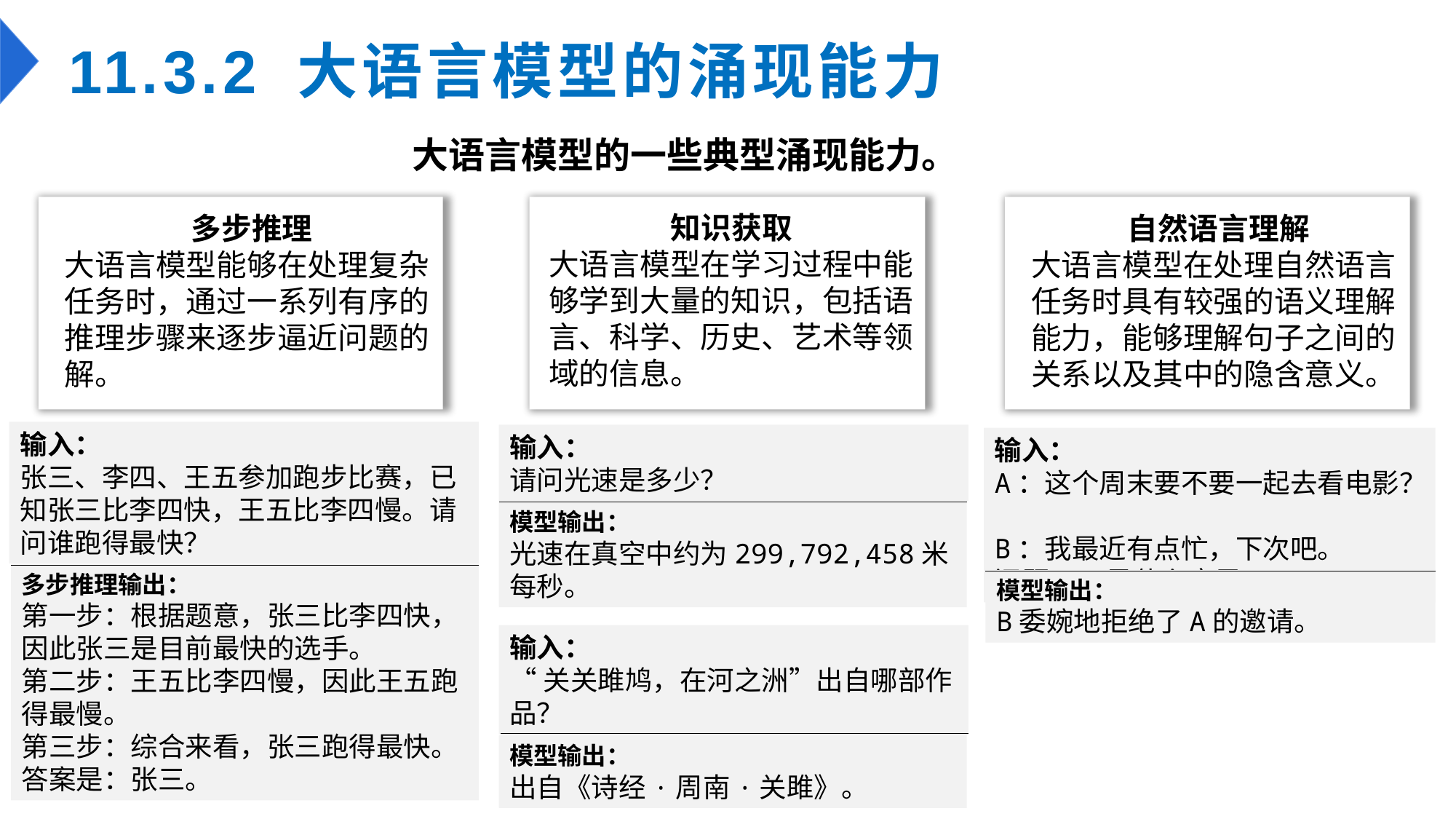

# 11.3.2 大语言模型的涌现能力
大语言模型的一些典型涌现能力。

知识获取
大语言模型在学习过程中能够学到大量的知识，包括语言、科学、历史、艺术等领域的信息。

自然语言理解
大语言模型在处理自然语言任务时具有较强的语义理解能力，能够理解句子之间的关系以及其中的隐含意义。

多步推理
大语言模型能够在处理复杂任务时，通过一系列有序的推理步骤来逐步逼近问题的解。
输入：
张三、李四、王五参加跑步比赛，已知张三比李四快，王五比李四慢。请问谁跑得最快？
多步推理输出：
第一步：根据题意，张三比李四快，因此张三是目前最快的选手。
第二步：王五比李四慢，因此王五跑得最慢。
第三步：综合来看，张三跑得最快。
答案是：张三。
输入：
请问光速是多少？
模型输出：
光速在真空中约为299,792,458米每秒。
输入：
A：这个周末要不要一起去看电影？
B：我最近有点忙，下次吧。
问题：B是什么意思？
模型输出：
B委婉地拒绝了A的邀请。
输入：
“关关雎鸠，在河之洲”出自哪部作品？
模型输出：
出自《诗经·周南·关雎》。